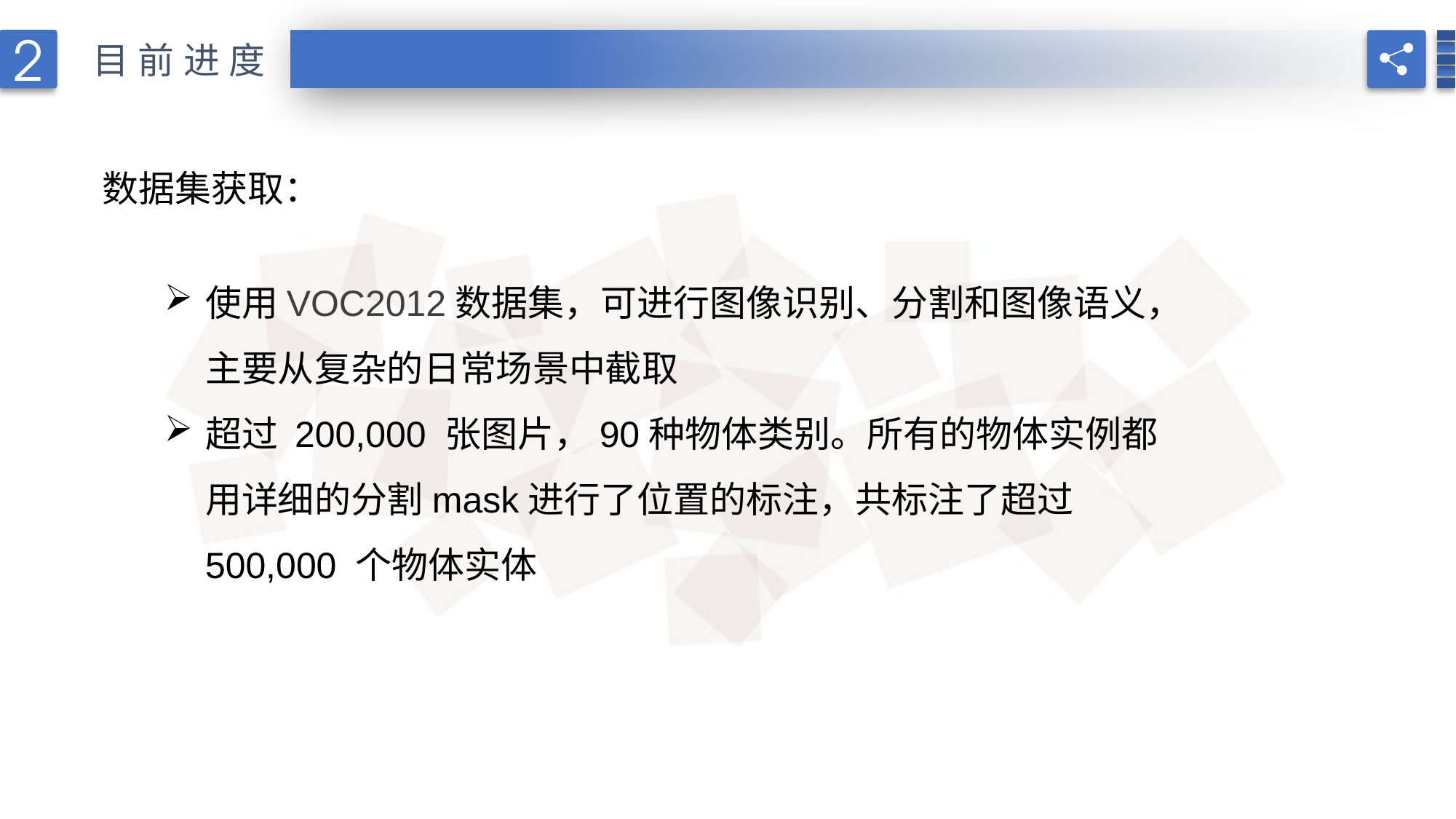

2

目前进度
数据集获取：
使用VOC2012数据集，可进行图像识别、分割和图像语义，主要从复杂的日常场景中截取
超过 200,000 张图片，90种物体类别。所有的物体实例都用详细的分割mask进行了位置的标注，共标注了超过 500,000 个物体实体